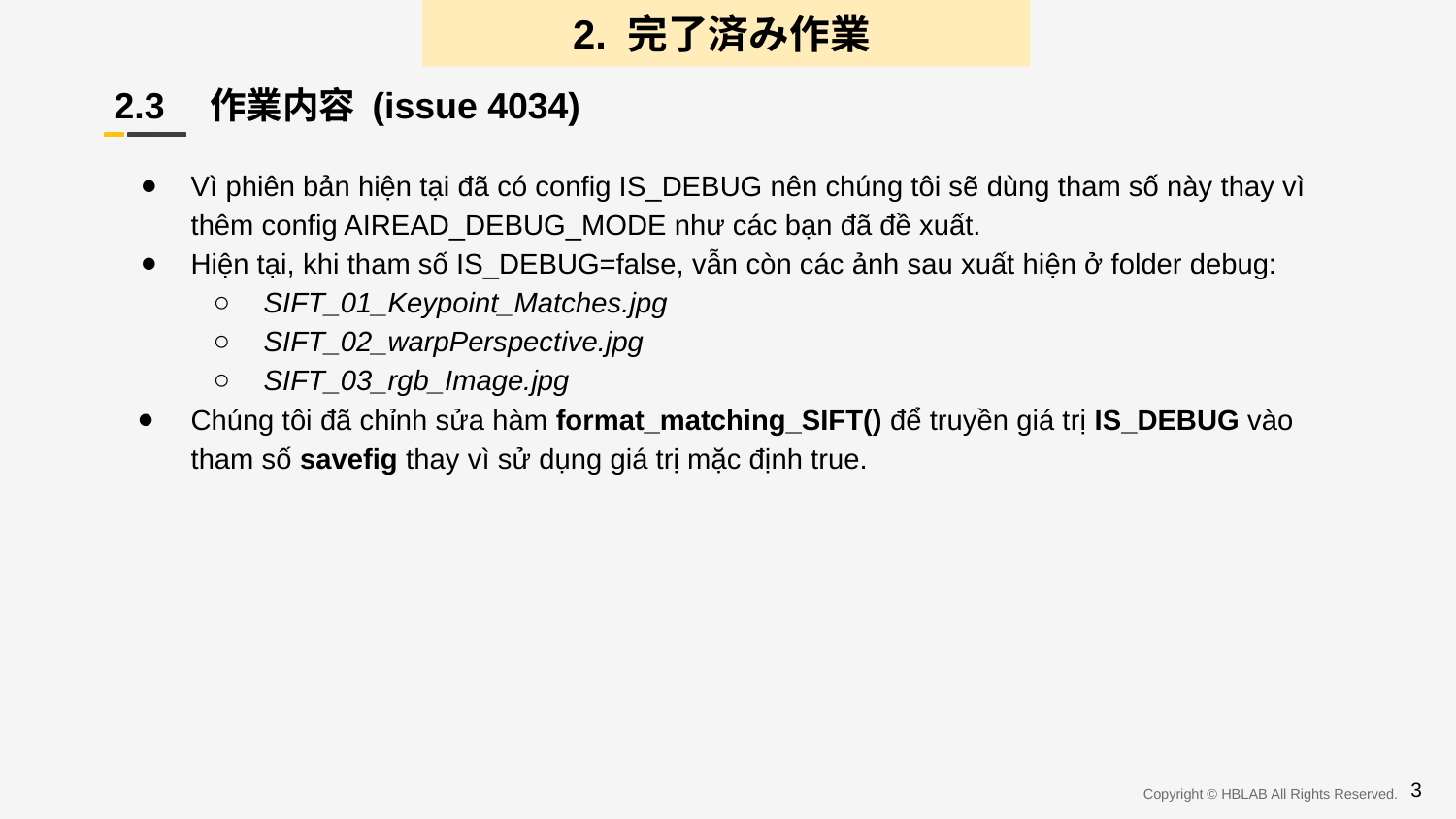

2. 完了済み作業
2.3　作業内容 (issue 4034)
Vì phiên bản hiện tại đã có config IS_DEBUG nên chúng tôi sẽ dùng tham số này thay vì thêm config AIREAD_DEBUG_MODE như các bạn đã đề xuất.
Hiện tại, khi tham số IS_DEBUG=false, vẫn còn các ảnh sau xuất hiện ở folder debug:
SIFT_01_Keypoint_Matches.jpg
SIFT_02_warpPerspective.jpg
SIFT_03_rgb_Image.jpg
Chúng tôi đã chỉnh sửa hàm format_matching_SIFT() để truyền giá trị IS_DEBUG vào tham số savefig thay vì sử dụng giá trị mặc định true.
3